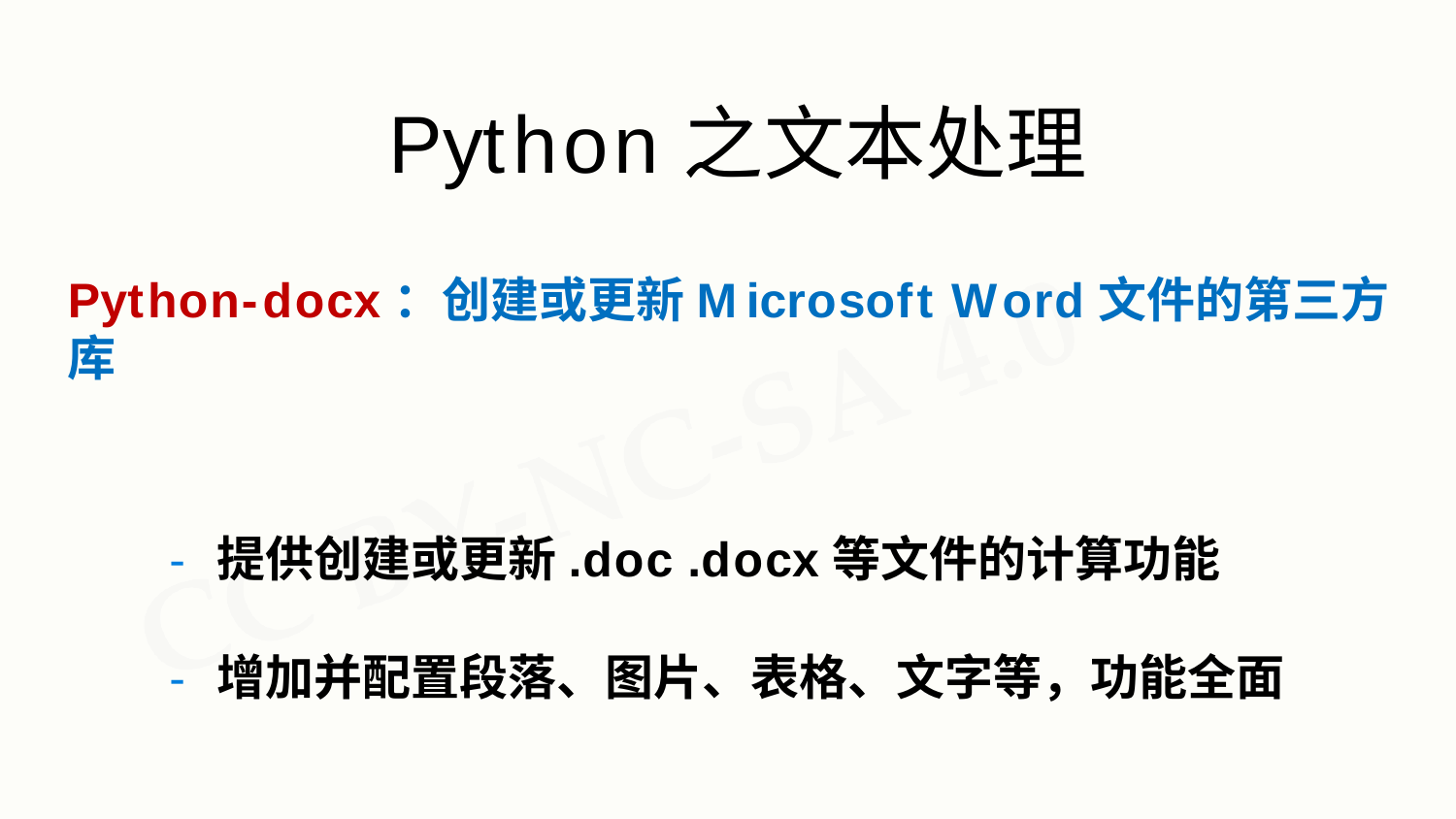

# Python之文本处理
Python-docx：创建或更新Microsoft Word文件的第三方库

- 提供创建或更新.doc .docx等文件的计算功能

- 增加并配置段落、图片、表格、文字等，功能全面